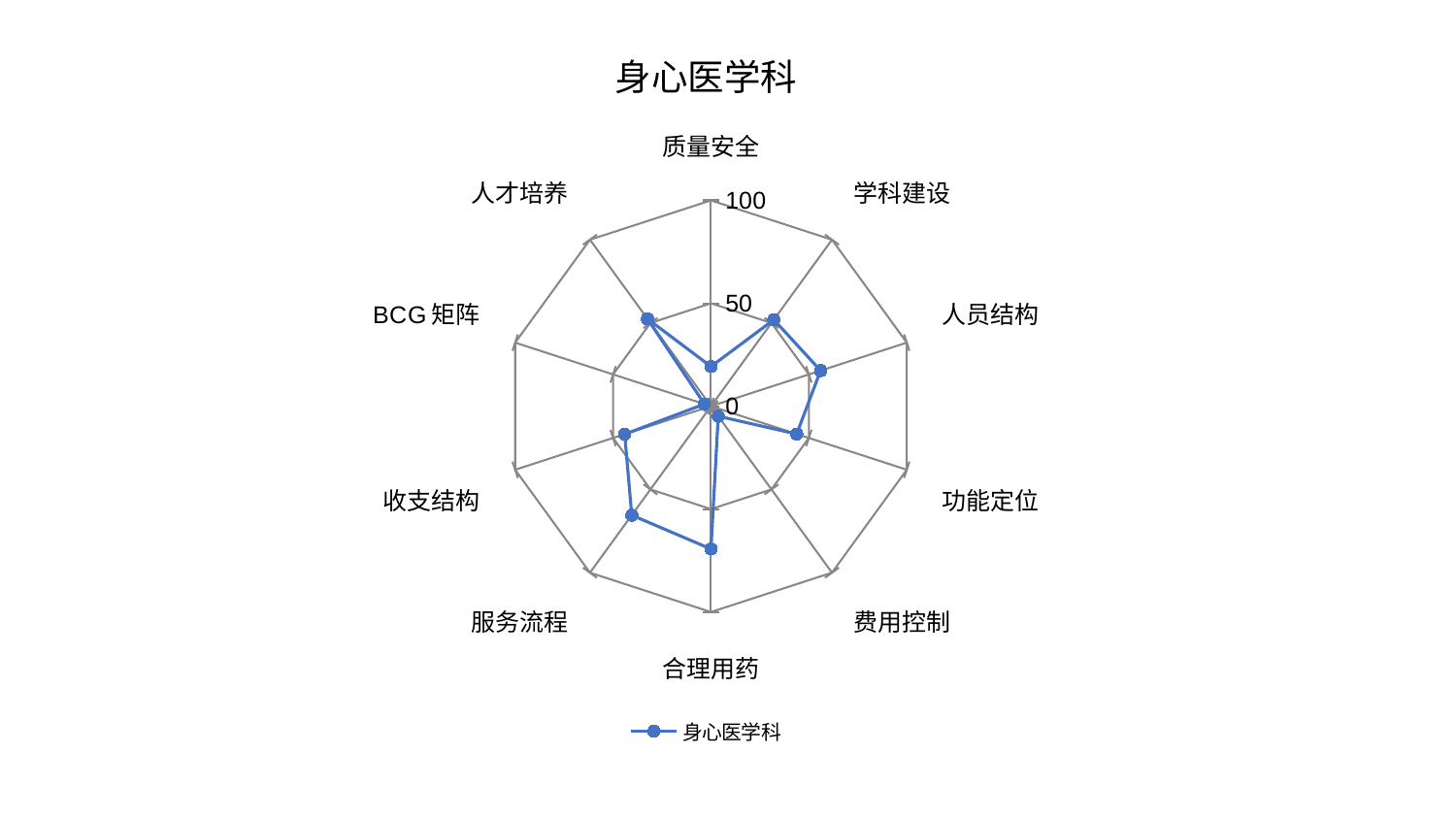

### Chart: 身心医学科

| Category | 身心医学科 |
|---|---|
| 质量安全 | 19.272536356756454 |
| 学科建设 | 51.959648544249404 |
| 人员结构 | 55.99219094451291 |
| 功能定位 | 43.78720385017199 |
| 费用控制 | 6.055839122680888 |
| 合理用药 | 69.38008997161117 |
| 服务流程 | 65.47152460522824 |
| 收支结构 | 44.08092399198063 |
| BCG矩阵 | 3.308280233919169 |
| 人才培养 | 52.48485259236139 |
96